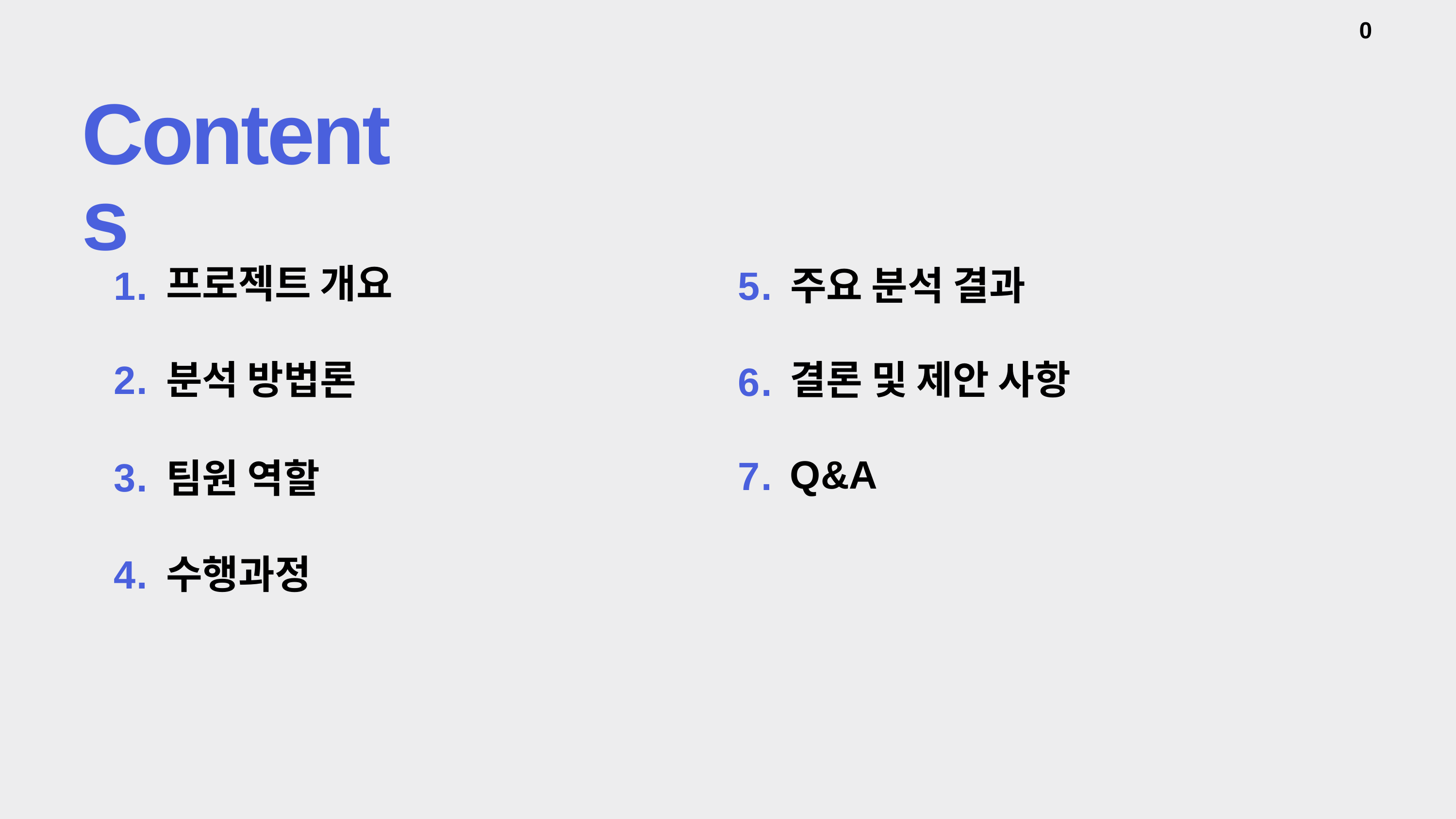

0
Contents
프로젝트 개요
1.
5.
주요 분석 결과
2.
분석 방법론
결론 및 제안 사항
6.
Q&A
7.
3.
팀원 역할
4.
수행과정